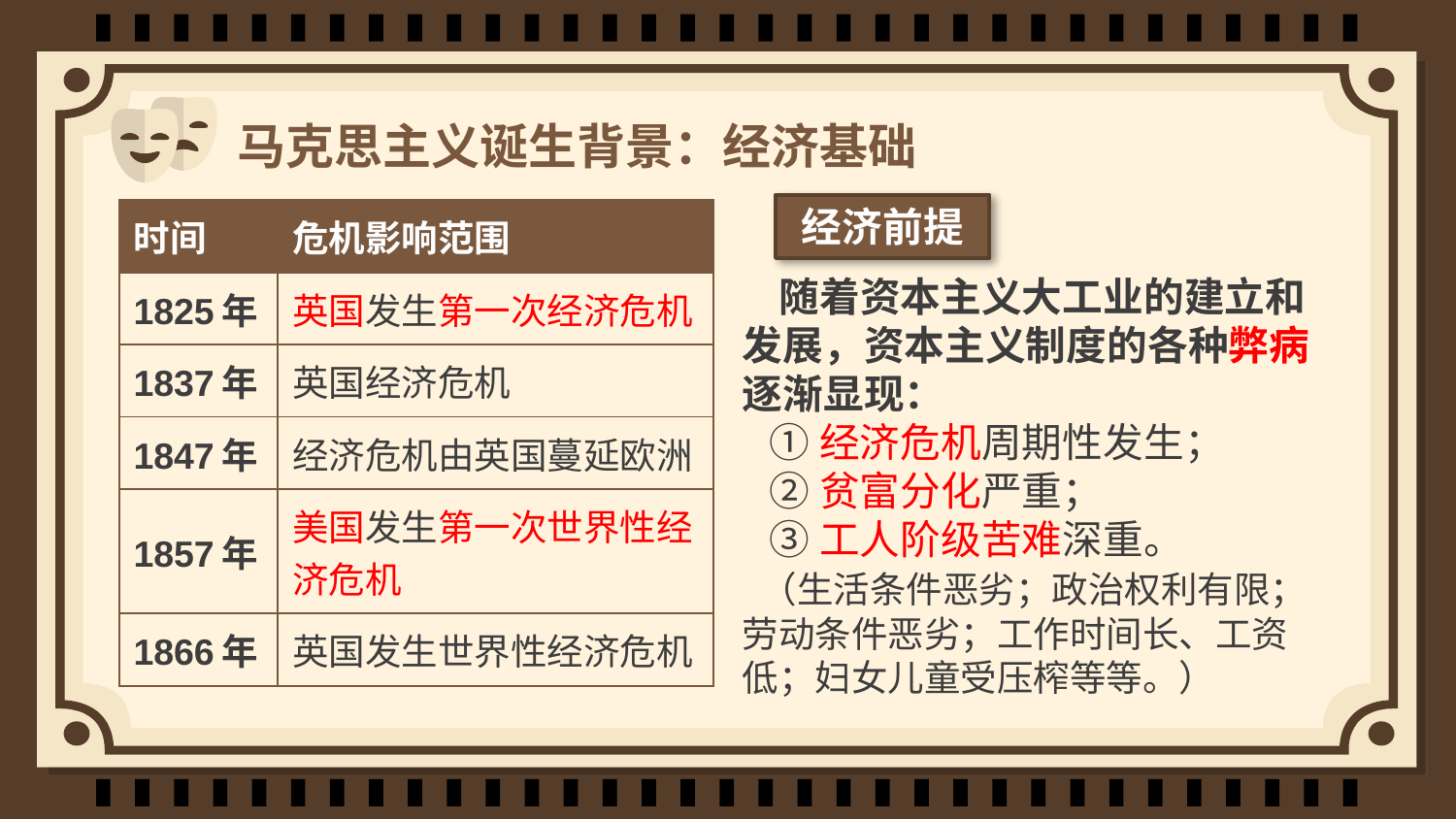

# 马克思主义诞生背景：经济基础
经济前提
| 时间 | 危机影响范围 |
| --- | --- |
| 1825年 | 英国发生第一次经济危机 |
| 1837年 | 英国经济危机 |
| 1847年 | 经济危机由英国蔓延欧洲 |
| 1857年 | 美国发生第一次世界性经济危机 |
| 1866年 | 英国发生世界性经济危机 |
   随着资本主义大工业的建立和发展，资本主义制度的各种弊病逐渐显现：
   ①经济危机周期性发生；
   ②贫富分化严重；
   ③工人阶级苦难深重。
 （生活条件恶劣；政治权利有限；劳动条件恶劣；工作时间长、工资低；妇女儿童受压榨等等。）